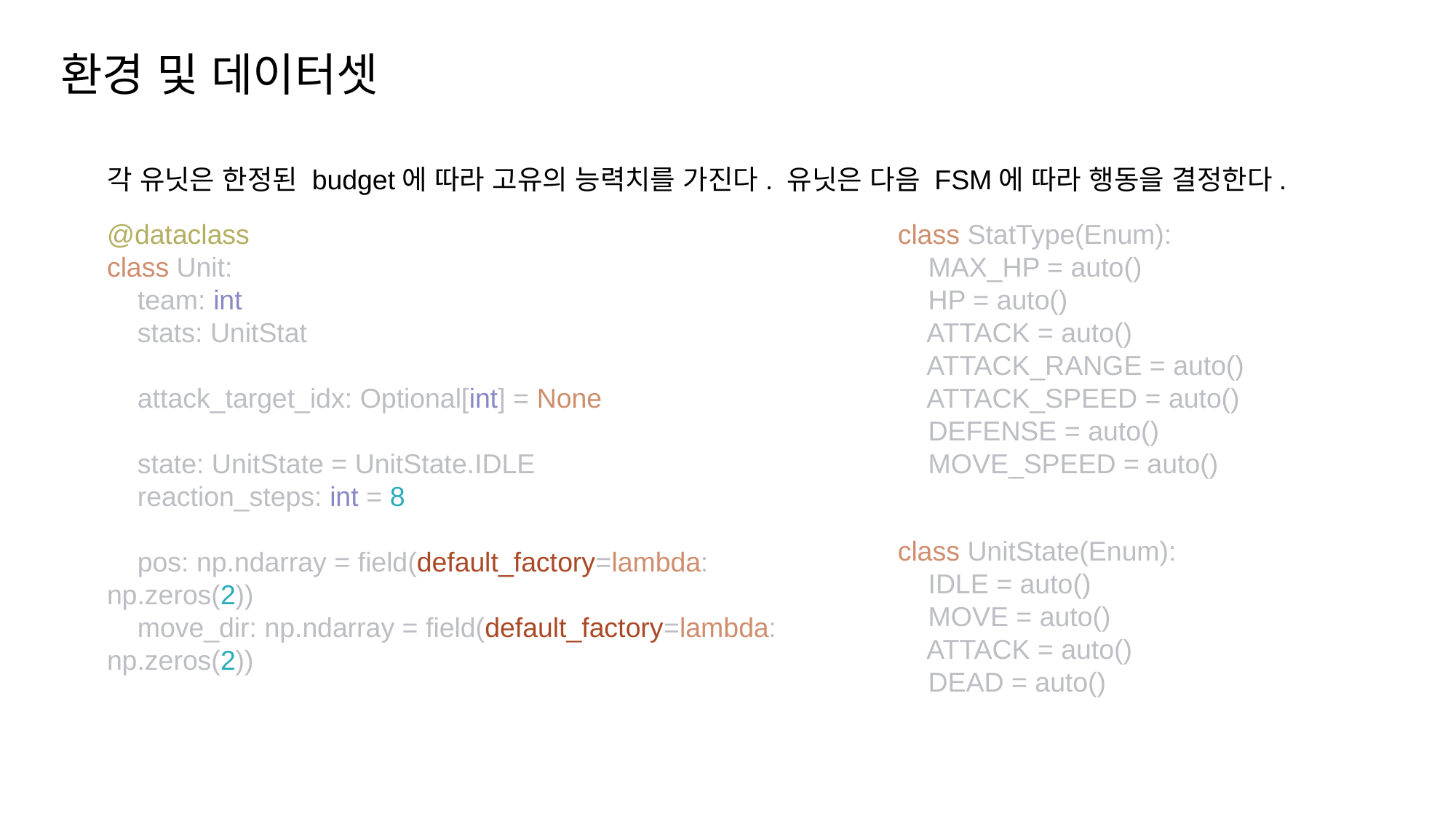

환경 및 데이터셋
각 유닛은 한정된 budget에 따라 고유의 능력치를 가진다. 유닛은 다음 FSM에 따라 행동을 결정한다.
@dataclass
class Unit:
    team: int
    stats: UnitStat
    attack_target_idx: Optional[int] = None
    state: UnitState = UnitState.IDLE
    reaction_steps: int = 8
    pos: np.ndarray = field(default_factory=lambda: np.zeros(2))
    move_dir: np.ndarray = field(default_factory=lambda: np.zeros(2))
class StatType(Enum):
    MAX_HP = auto()
    HP = auto()
    ATTACK = auto()
    ATTACK_RANGE = auto()
    ATTACK_SPEED = auto()
    DEFENSE = auto()
    MOVE_SPEED = auto()
class UnitState(Enum):
    IDLE = auto()
    MOVE = auto()
    ATTACK = auto()
    DEAD = auto()